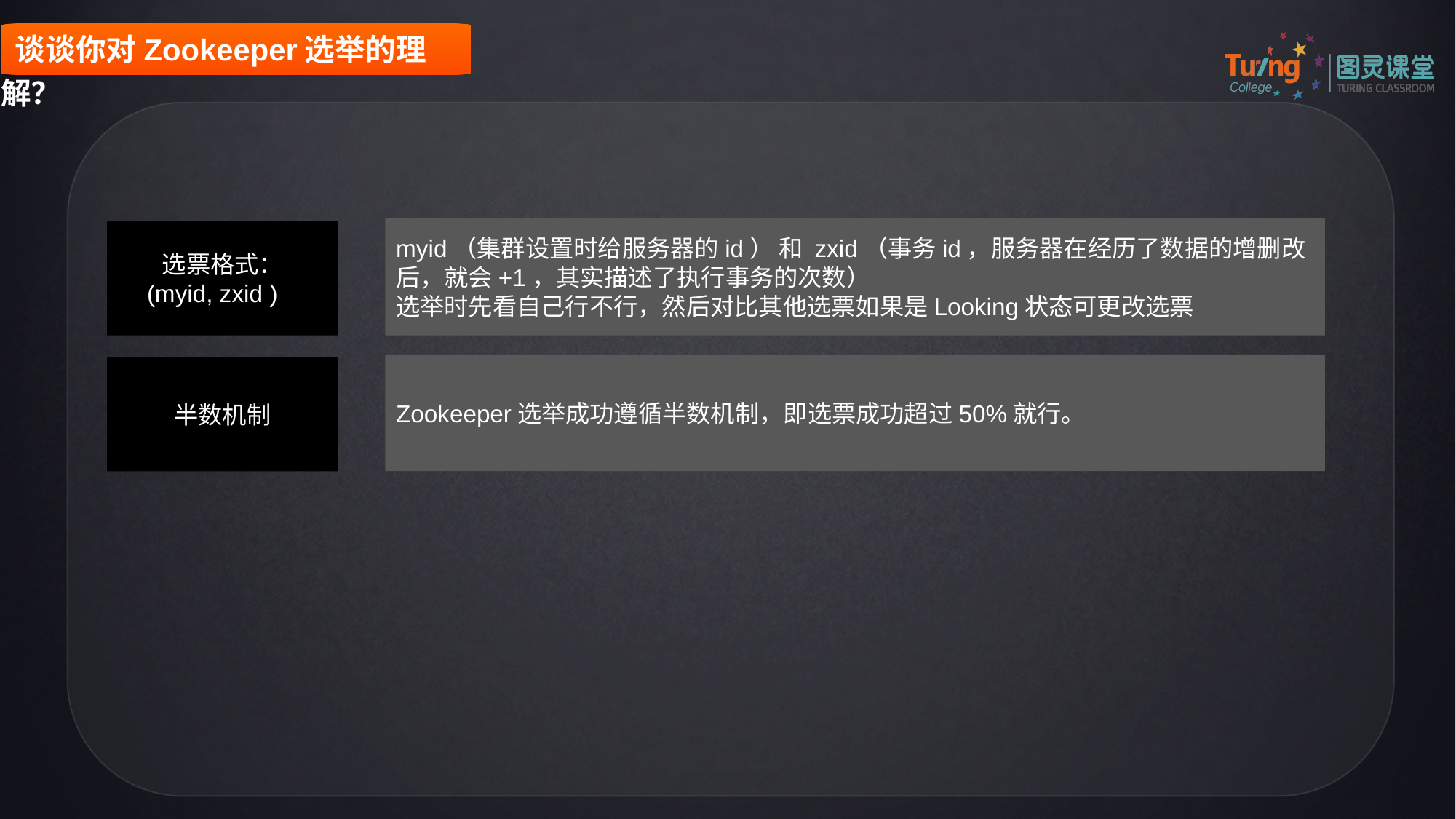

谈谈你对Zookeeper选举的理解？

myid（集群设置时给服务器的id） 和 zxid（事务id，服务器在经历了数据的增删改后，就会+1，其实描述了执行事务的次数）
选举时先看自己行不行，然后对比其他选票如果是Looking状态可更改选票
选票格式：
(myid, zxid )
Zookeeper选举成功遵循半数机制，即选票成功超过50%就行。
半数机制